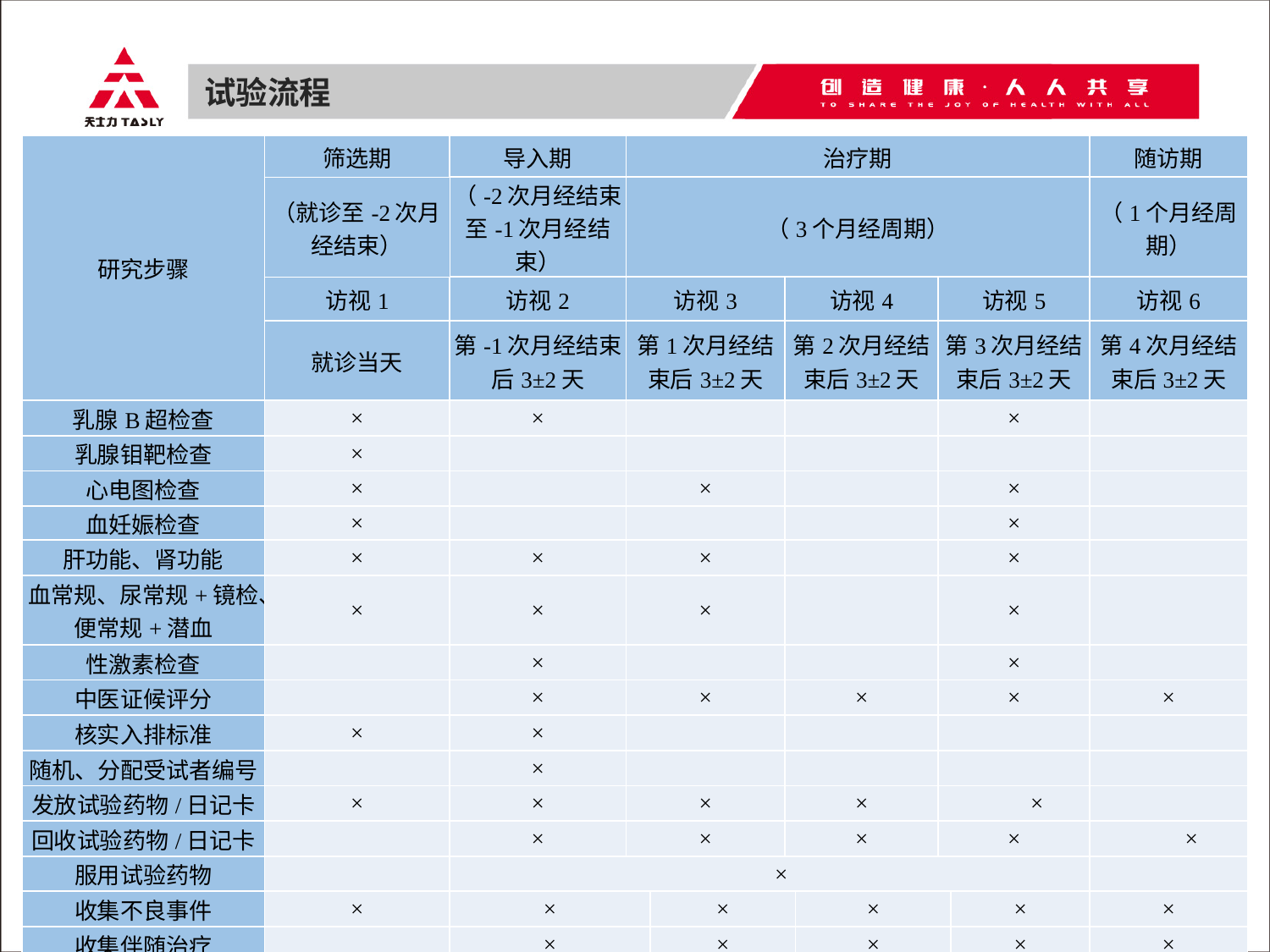

试验流程
| 研究步骤 | 筛选期 | 导入期 | 治疗期 |  |  |  |  |  | 随访期 |
| --- | --- | --- | --- | --- | --- | --- | --- | --- | --- |
|  | （就诊至-2次月经结束） | （-2次月经结束至-1次月经结束） | （3个月经周期） |  |  |  |  |  | （1个月经周期） |
|  | 访视1 | 访视2 | 访视3 |  | 访视4 |  | 访视5 |  | 访视6 |
|  | 就诊当天 | 第-1次月经结束后3±2天 | 第1次月经结束后3±2天 |  | 第2次月经结束后3±2天 |  | 第3次月经结束后3±2天 |  | 第4次月经结束后3±2天 |
| 乳腺B超检查 | × | × |  |  |  |  | × |  |  |
| 乳腺钼靶检查 | × |  |  |  |  |  |  |  |  |
| 心电图检查 | × |  | × |  |  |  | × |  |  |
| 血妊娠检查 | × |  |  |  |  |  | × |  |  |
| 肝功能、肾功能 | × | × | × |  |  |  | × |  |  |
| 血常规、尿常规+镜检、便常规+潜血 | × | × | × |  |  |  | × |  |  |
| 性激素检查 |  | × |  |  |  |  | × |  |  |
| 中医证候评分 |  | × | × |  | × |  | × |  | × |
| 核实入排标准 | × | × |  |  |  |  |  |  |  |
| 随机、分配受试者编号 |  | × |  |  |  |  |  |  |  |
| 发放试验药物/日记卡 | × | × | × |  | × |  | × |  |  |
| 回收试验药物/日记卡 |  | × | × |  | × |  | × |  | × |
| 服用试验药物 |  | × |  |  |  |  |  |  |  |
| 收集不良事件 | × | × |  | × |  | × |  | × | × |
| 收集伴随治疗 |  | × |  | × |  | × |  | × | × |